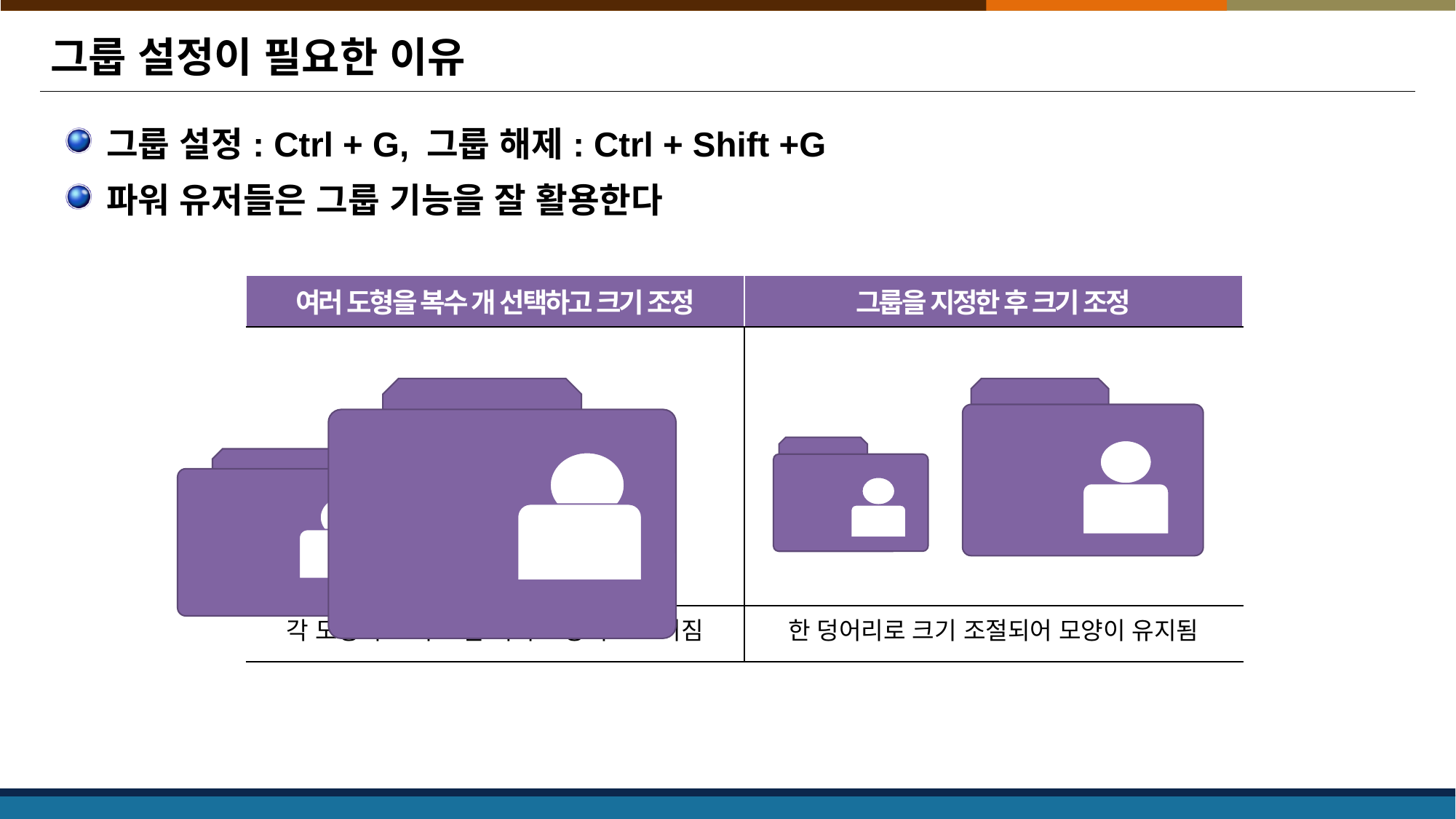

# 그룹 설정이 필요한 이유
그룹 설정: Ctrl + G, 그룹 해제: Ctrl + Shift +G
파워 유저들은 그룹 기능을 잘 활용한다
| 여러 도형을 복수 개 선택하고 크기 조정 | 그룹을 지정한 후 크기 조정 |
| --- | --- |
|  |  |
| 각 도형이 크기 조절 되어 모양이 흐트러짐 | 한 덩어리로 크기 조절되어 모양이 유지됨 |